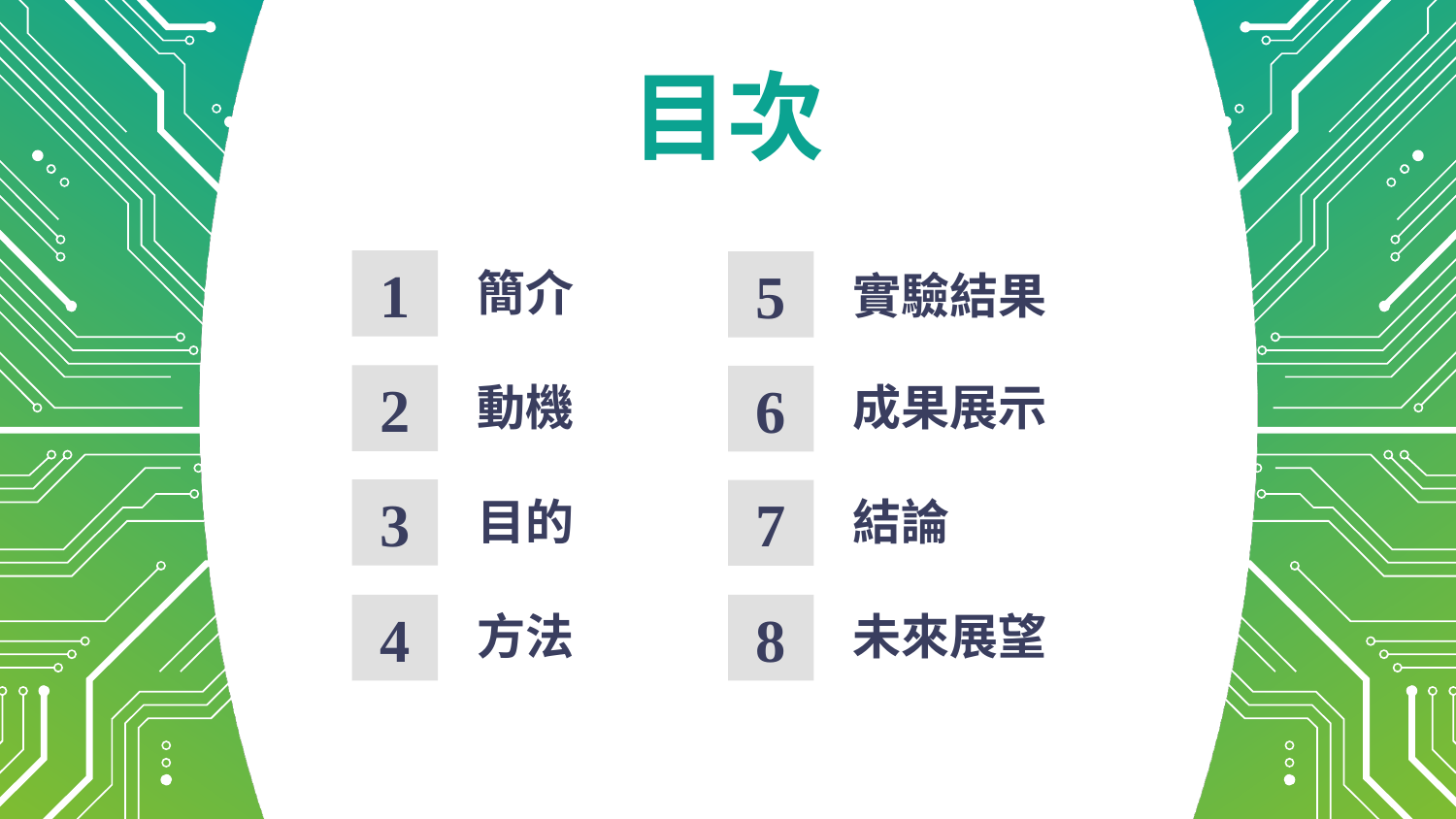

# 目次
簡介
1
實驗結果
5
動機
成果展示
2
6
目的
結論
3
7
方法
未來展望
4
8